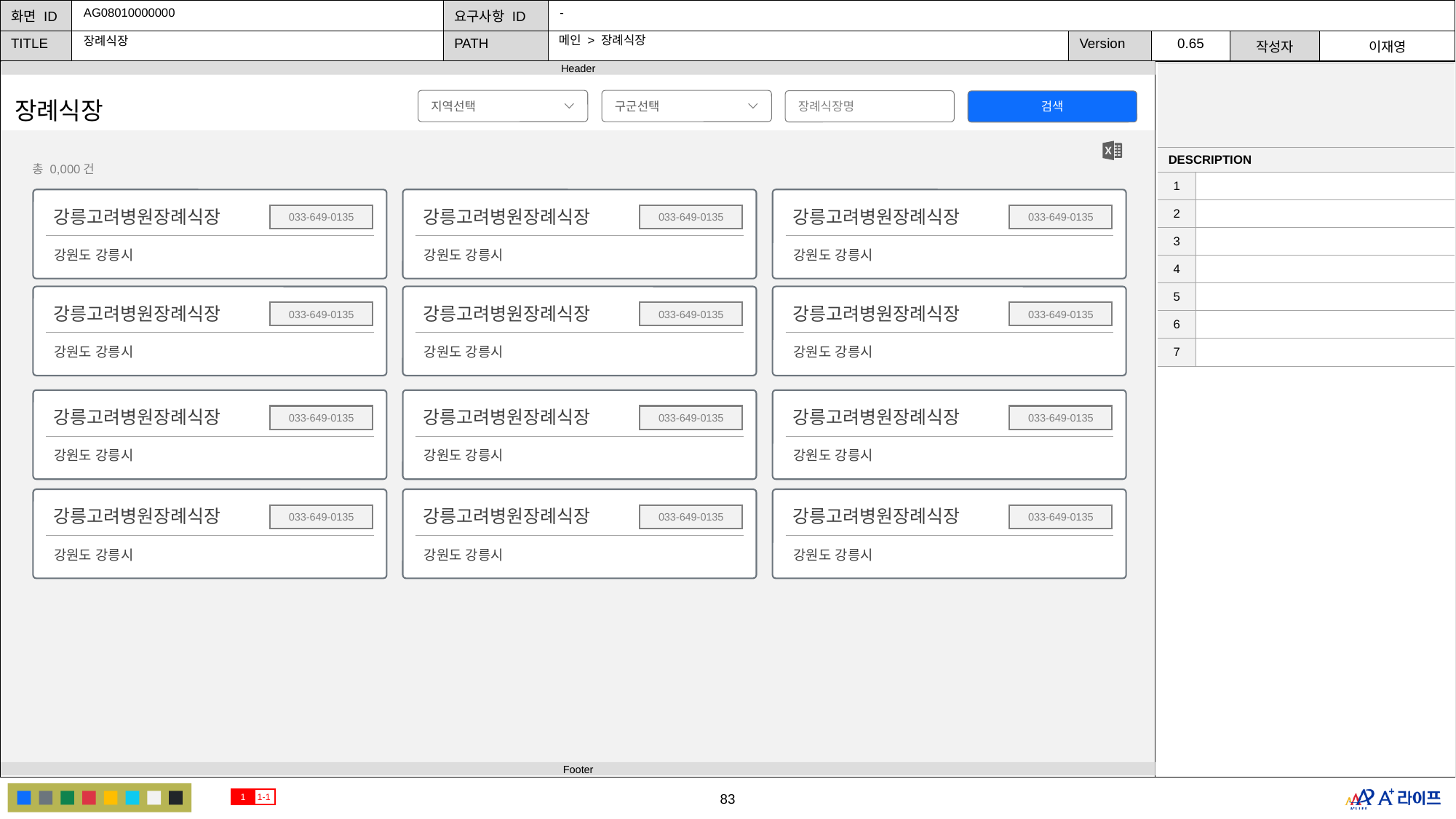

AG08010000000
-
메인 > 장례식장
장례식장
|  |  |
| --- | --- |
| DESCRIPTION |  |
| 1 |  |
| 2 |  |
| 3 |  |
| 4 |  |
| 5 |  |
| 6 |  |
| 7 |  |
지역선택

구군선택

장례식장명
장례식장
검색

총 0,000건

강릉고려병원장례식장
033-649-0135
강원도 강릉시

강릉고려병원장례식장
033-649-0135
강원도 강릉시

강릉고려병원장례식장
033-649-0135
강원도 강릉시

강릉고려병원장례식장
033-649-0135
강원도 강릉시

강릉고려병원장례식장
033-649-0135
강원도 강릉시

강릉고려병원장례식장
033-649-0135
강원도 강릉시

강릉고려병원장례식장
033-649-0135
강원도 강릉시

강릉고려병원장례식장
033-649-0135
강원도 강릉시

강릉고려병원장례식장
033-649-0135
강원도 강릉시

강릉고려병원장례식장
033-649-0135
강원도 강릉시

강릉고려병원장례식장
033-649-0135
강원도 강릉시

강릉고려병원장례식장
033-649-0135
강원도 강릉시
1
1-1